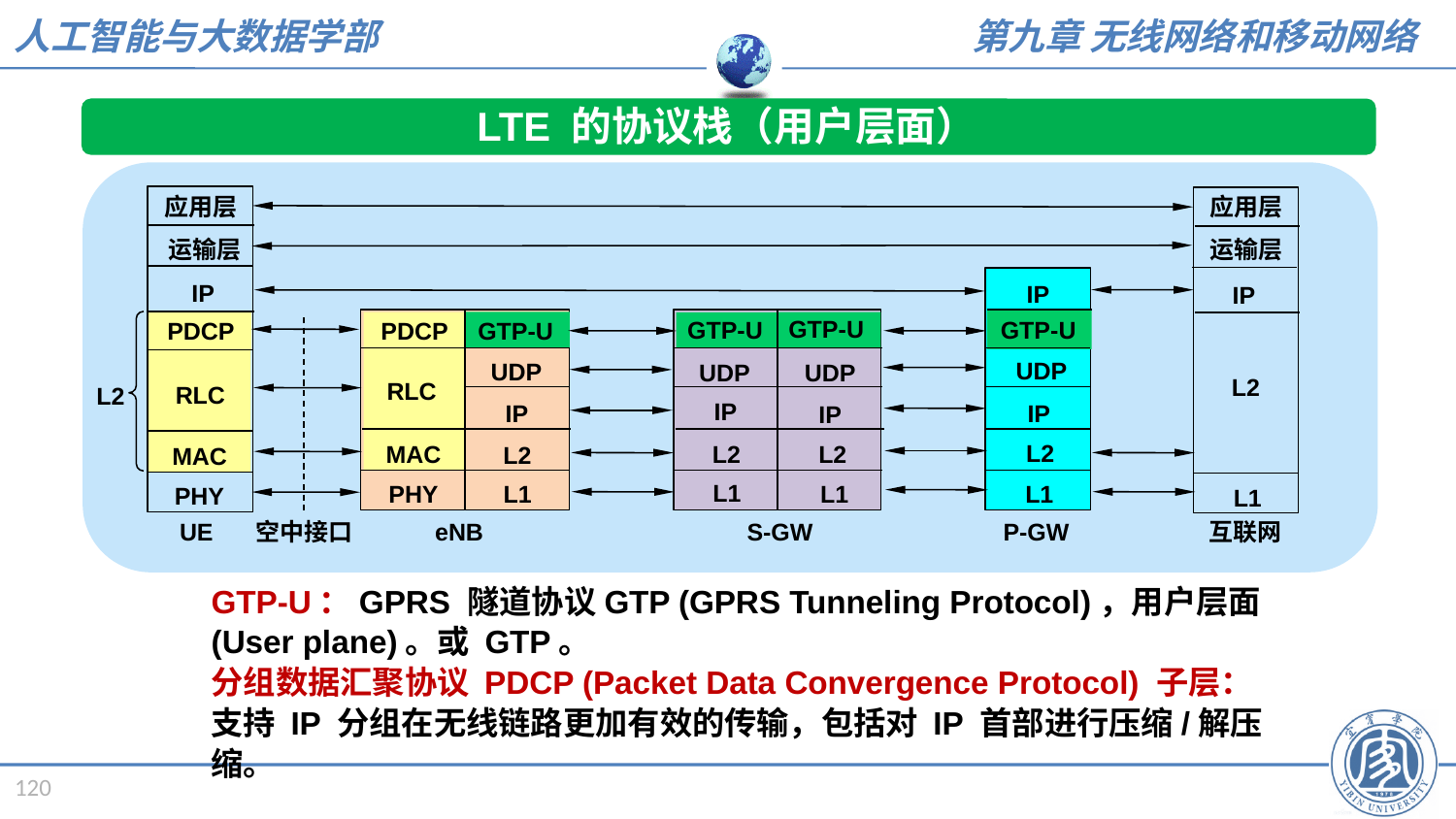

LTE 的协议栈（用户层面）

应用层
应用层

运输层
运输层

IP
IP
IP
GTP-U
GTP-U
GTP-U
GTP-U
PDCP
PDCP

UDP
UDP
UDP
UDP
L2
RLC
RLC
L2
IP
IP
IP
IP
L2
MAC
L2
L2
L2
MAC
L1
PHY
L1
L1
L1
PHY
L1
eNB
UE
S-GW
P-GW
互联网
空中接口
GTP-U：GPRS 隧道协议GTP (GPRS Tunneling Protocol)，用户层面 (User plane)。或 GTP。
分组数据汇聚协议 PDCP (Packet Data Convergence Protocol) 子层：支持 IP 分组在无线链路更加有效的传输，包括对 IP 首部进行压缩/解压缩。
120